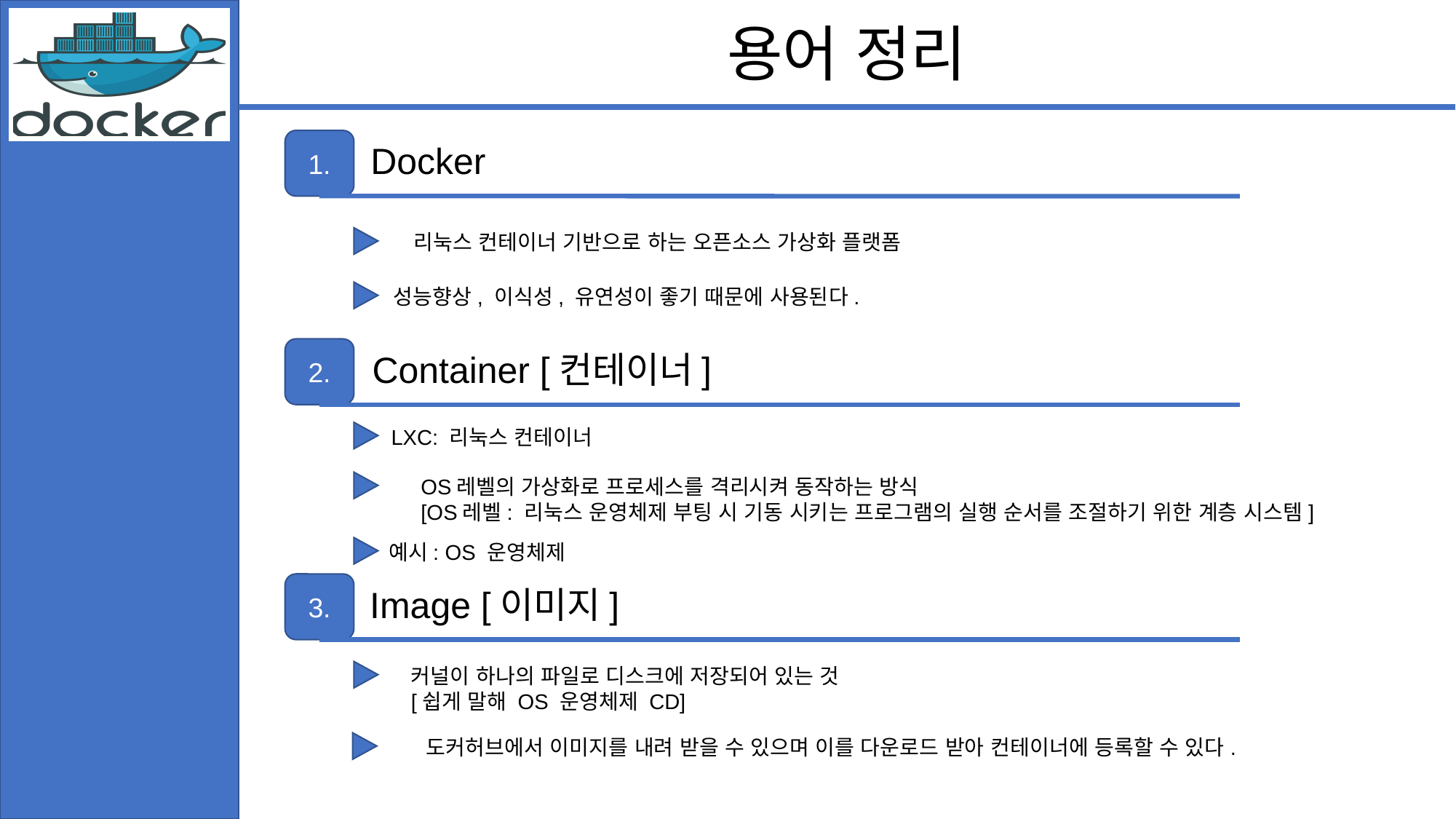

용어 정리
1.
Docker
리눅스 컨테이너 기반으로 하는 오픈소스 가상화 플랫폼

성능향상, 이식성, 유연성이 좋기 때문에 사용된다.

2.
Container [컨테이너]
LXC: 리눅스 컨테이너

OS레벨의 가상화로 프로세스를 격리시켜 동작하는 방식
[OS레벨: 리눅스 운영체제 부팅 시 기동 시키는 프로그램의 실행 순서를 조절하기 위한 계층 시스템]

예시: OS 운영체제

3.
Image [이미지]
커널이 하나의 파일로 디스크에 저장되어 있는 것
[쉽게 말해 OS 운영체제 CD]

도커허브에서 이미지를 내려 받을 수 있으며 이를 다운로드 받아 컨테이너에 등록할 수 있다.